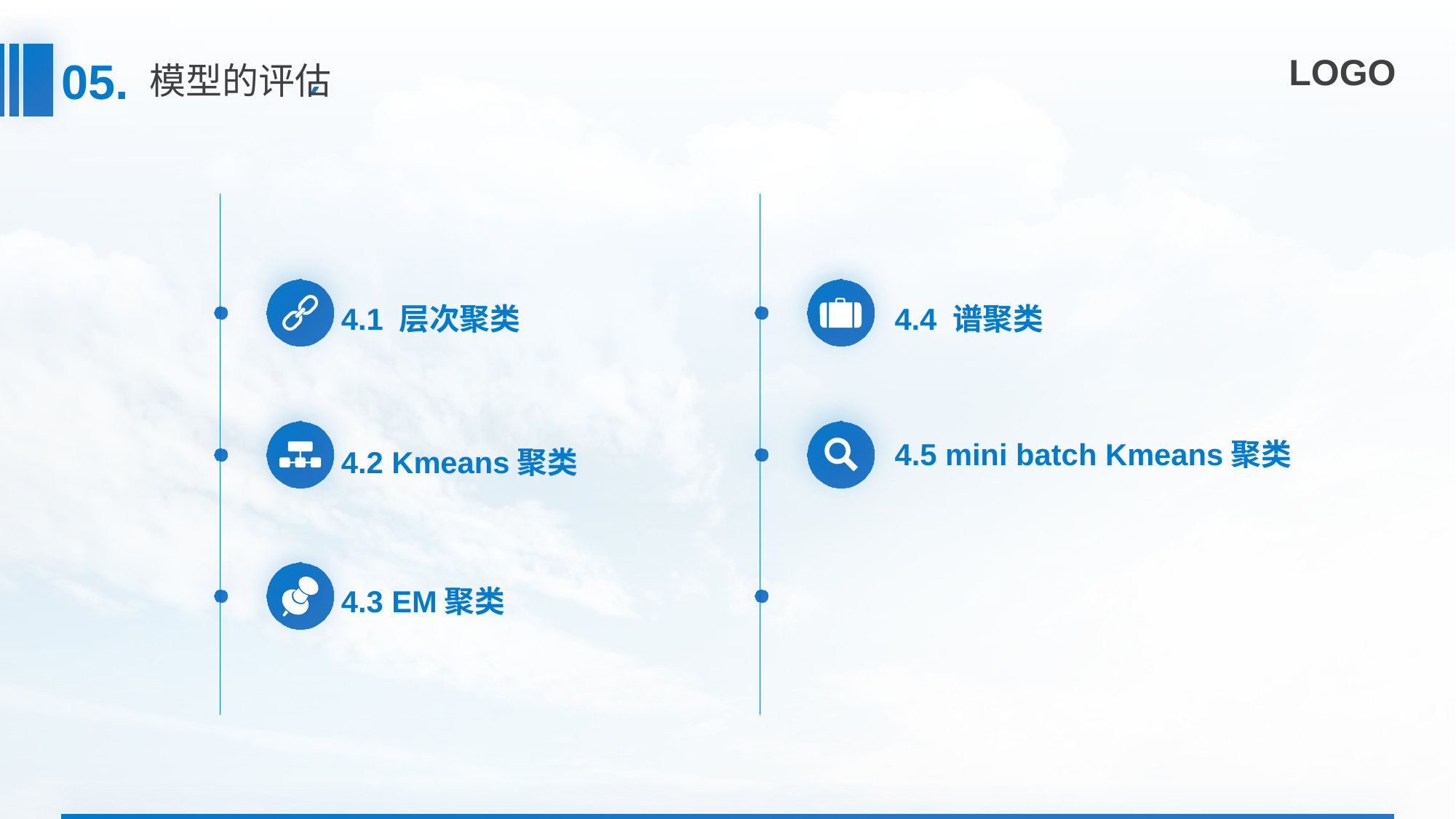

05.
模型的评估

4.4 谱聚类
4.1 层次聚类

4.5 mini batch Kmeans聚类
4.2 Kmeans聚类

4.3 EM聚类